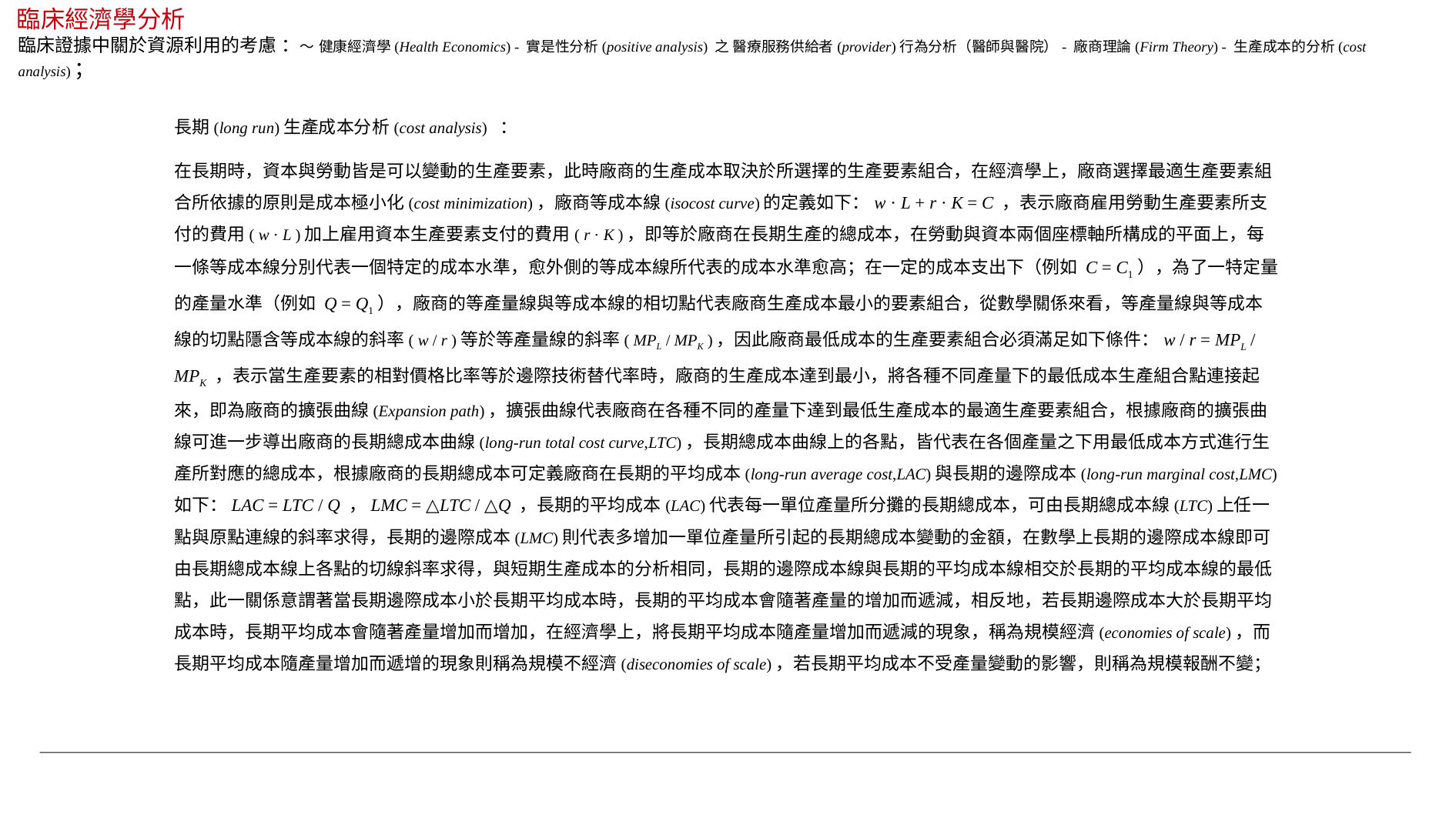

臨床經濟學分析
臨床證據中關於資源利用的考慮 ：～ 健康經濟學(Health Economics) - 實是性分析(positive analysis) 之 醫療服務供給者(provider)行為分析（醫師與醫院）- 廠商理論(Firm Theory) - 生產成本的分析(cost analysis)；
長期(long run)生產成本分析(cost analysis)  ：
在長期時，資本與勞動皆是可以變動的生產要素，此時廠商的生產成本取決於所選擇的生產要素組合，在經濟學上，廠商選擇最適生產要素組合所依據的原則是成本極小化(cost minimization)，廠商等成本線(isocost curve)的定義如下：w · L + r · K = C ，表示廠商雇用勞動生產要素所支付的費用( w · L )加上雇用資本生產要素支付的費用( r · K )，即等於廠商在長期生產的總成本，在勞動與資本兩個座標軸所構成的平面上，每一條等成本線分別代表一個特定的成本水準，愈外側的等成本線所代表的成本水準愈高；在一定的成本支出下（例如 C = C1），為了一特定量的產量水準（例如 Q = Q1），廠商的等產量線與等成本線的相切點代表廠商生產成本最小的要素組合，從數學關係來看，等產量線與等成本線的切點隱含等成本線的斜率( w / r )等於等產量線的斜率( MPL / MPK )，因此廠商最低成本的生產要素組合必須滿足如下條件：w / r = MPL / MPK ，表示當生產要素的相對價格比率等於邊際技術替代率時，廠商的生產成本達到最小，將各種不同產量下的最低成本生產組合點連接起來，即為廠商的擴張曲線(Expansion path)，擴張曲線代表廠商在各種不同的產量下達到最低生產成本的最適生產要素組合，根據廠商的擴張曲線可進一步導出廠商的長期總成本曲線(long-run total cost curve,LTC)，長期總成本曲線上的各點，皆代表在各個產量之下用最低成本方式進行生產所對應的總成本，根據廠商的長期總成本可定義廠商在長期的平均成本(long-run average cost,LAC)與長期的邊際成本(long-run marginal cost,LMC)如下：LAC = LTC / Q ，LMC = △LTC / △Q ，長期的平均成本(LAC)代表每一單位產量所分攤的長期總成本，可由長期總成本線(LTC)上任一點與原點連線的斜率求得，長期的邊際成本(LMC)則代表多增加一單位產量所引起的長期總成本變動的金額，在數學上長期的邊際成本線即可由長期總成本線上各點的切線斜率求得，與短期生產成本的分析相同，長期的邊際成本線與長期的平均成本線相交於長期的平均成本線的最低點，此一關係意謂著當長期邊際成本小於長期平均成本時，長期的平均成本會隨著產量的增加而遞減，相反地，若長期邊際成本大於長期平均成本時，長期平均成本會隨著產量增加而增加，在經濟學上，將長期平均成本隨產量增加而遞減的現象，稱為規模經濟(economies of scale)，而長期平均成本隨產量增加而遞增的現象則稱為規模不經濟(diseconomies of scale)，若長期平均成本不受產量變動的影響，則稱為規模報酬不變；